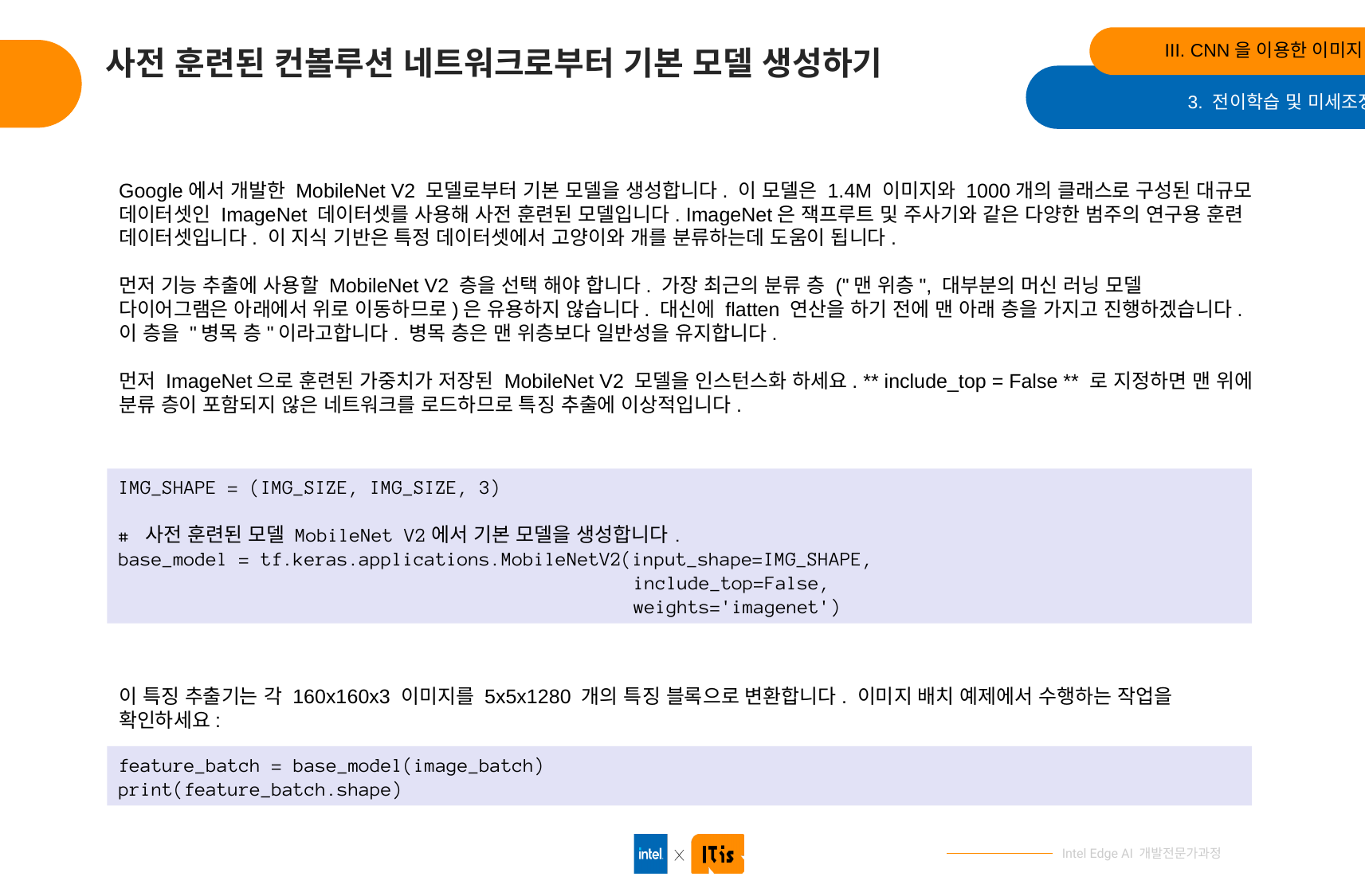

III. CNN을 이용한 이미지 분류
# 사전 훈련된 컨볼루션 네트워크로부터 기본 모델 생성하기
3. 전이학습 및 미세조정

Google에서 개발한 MobileNet V2 모델로부터 기본 모델을 생성합니다. 이 모델은 1.4M 이미지와 1000개의 클래스로 구성된 대규모 데이터셋인 ImageNet 데이터셋를 사용해 사전 훈련된 모델입니다. ImageNet은 잭프루트 및 주사기와 같은 다양한 범주의 연구용 훈련 데이터셋입니다. 이 지식 기반은 특정 데이터셋에서 고양이와 개를 분류하는데 도움이 됩니다.

먼저 기능 추출에 사용할 MobileNet V2 층을 선택 해야 합니다. 가장 최근의 분류 층 ("맨 위층", 대부분의 머신 러닝 모델 다이어그램은 아래에서 위로 이동하므로)은 유용하지 않습니다. 대신에 flatten 연산을 하기 전에 맨 아래 층을 가지고 진행하겠습니다. 이 층을 "병목 층"이라고합니다. 병목 층은 맨 위층보다 일반성을 유지합니다.

먼저 ImageNet으로 훈련된 가중치가 저장된 MobileNet V2 모델을 인스턴스화 하세요. ** include_top = False ** 로 지정하면 맨 위에 분류 층이 포함되지 않은 네트워크를 로드하므로 특징 추출에 이상적입니다.
IMG_SHAPE = (IMG_SIZE, IMG_SIZE, 3)

# 사전 훈련된 모델 MobileNet V2에서 기본 모델을 생성합니다.
base_model = tf.keras.applications.MobileNetV2(input_shape=IMG_SHAPE,
                                               include_top=False,
                                               weights='imagenet')
이 특징 추출기는 각 160x160x3 이미지를 5x5x1280 개의 특징 블록으로 변환합니다. 이미지 배치 예제에서 수행하는 작업을 확인하세요:
feature_batch = base_model(image_batch)
print(feature_batch.shape)